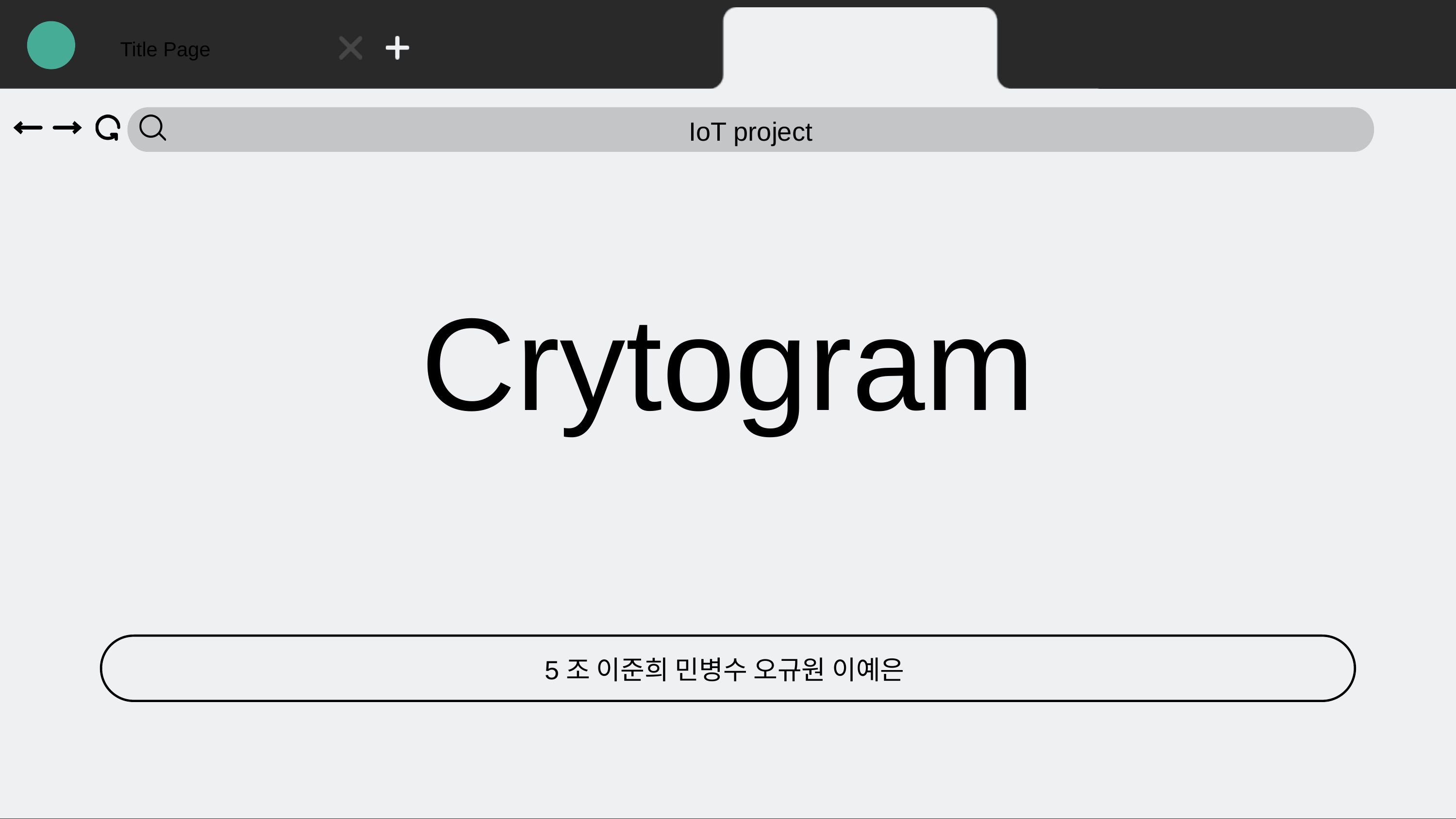

Title Page

IoT project

Crytogram

5조 이준희 민병수 오규원 이예은